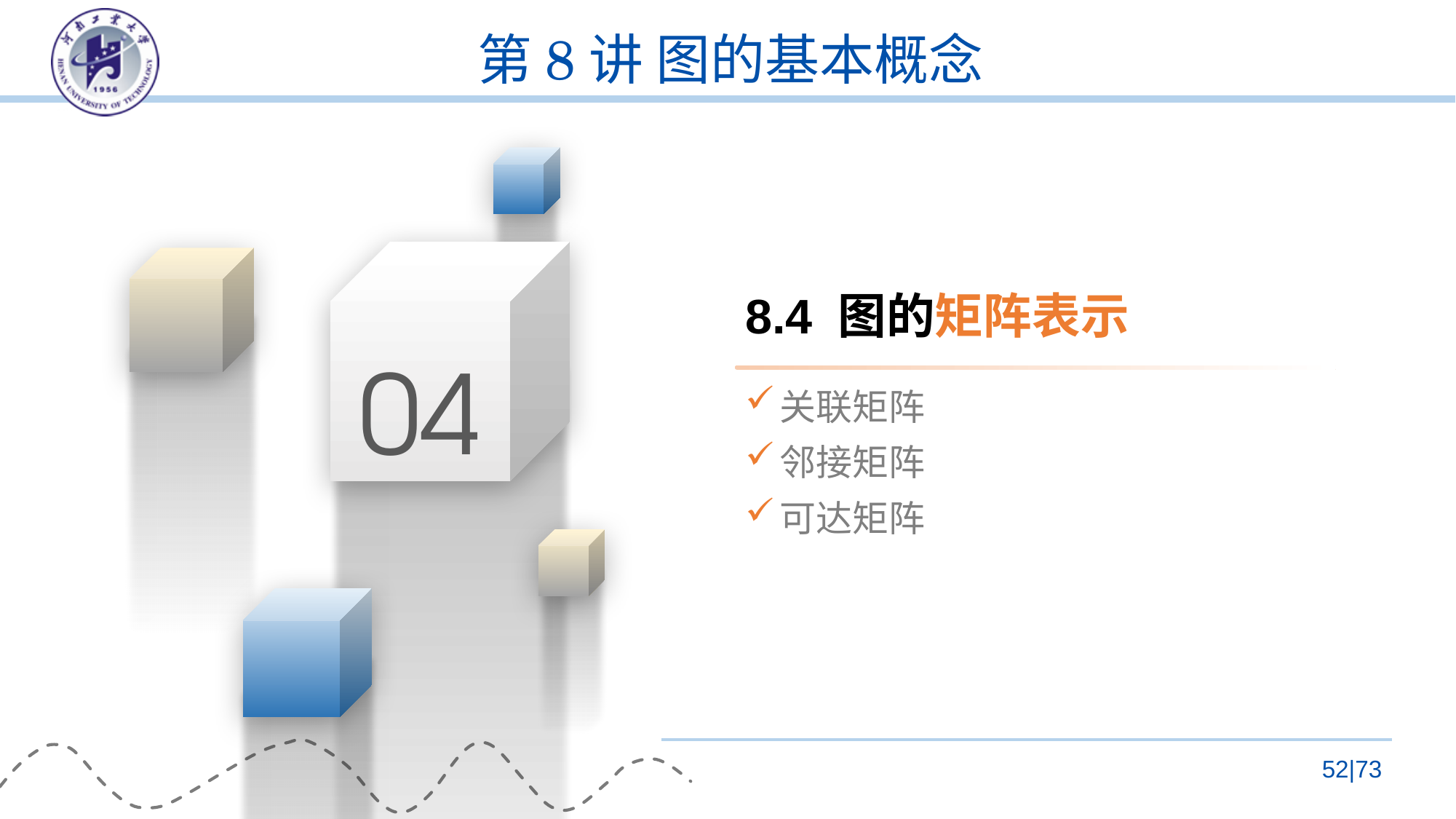

# 第8讲 图的基本概念

04

8.4 图的矩阵表示

关联矩阵
邻接矩阵
可达矩阵

52|73